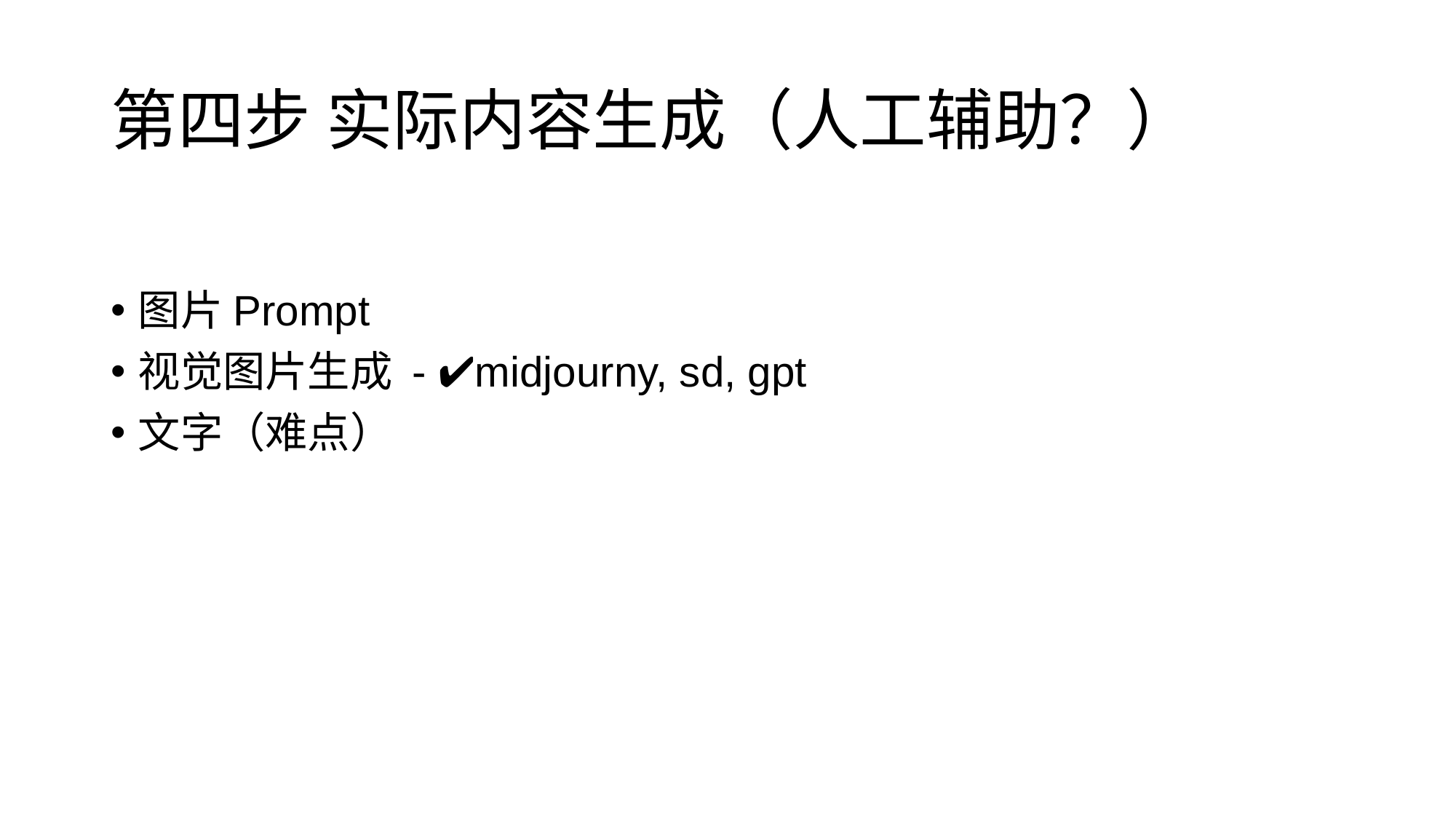

# 第四步 实际内容生成（人工辅助？）

图片Prompt
视觉图片生成 - ✔️midjourny, sd, gpt
文字（难点）